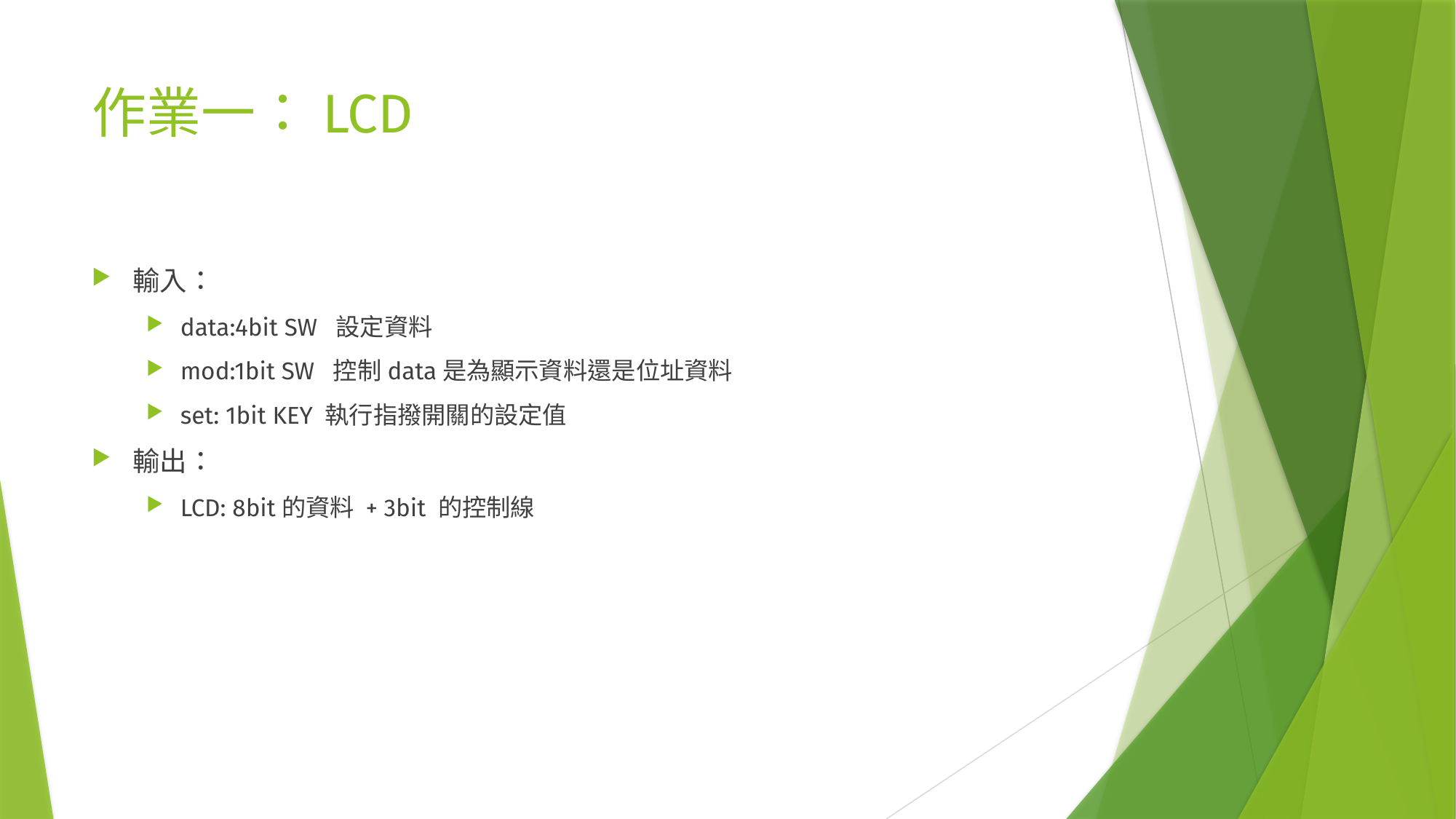

# 作業一：LCD
輸入：
data:4bit SW  設定資料
mod:1bit SW  控制data是為顯示資料還是位址資料
set: 1bit KEY 執行指撥開關的設定值
輸出：
LCD: 8bit的資料 + 3bit 的控制線